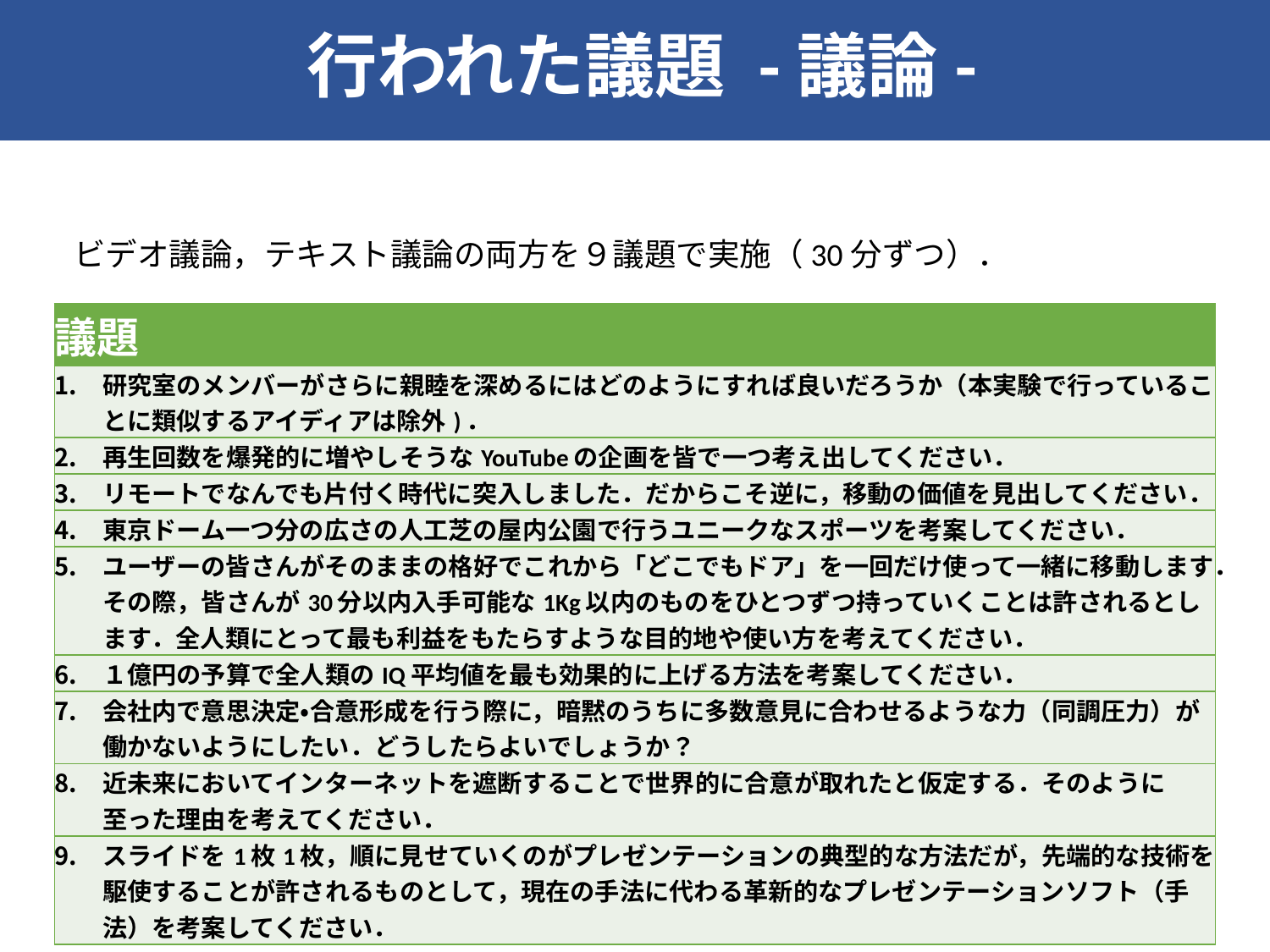

行われた議題 -議論-
ビデオ議論，テキスト議論の両方を９議題で実施（30分ずつ）．
| 議題 |
| --- |
| 研究室のメンバーがさらに親睦を深めるにはどのようにすれば良いだろうか（本実験で行っていることに類似するアイディアは除外)． |
| 再生回数を爆発的に増やしそうなYouTubeの企画を皆で一つ考え出してください． |
| リモートでなんでも片付く時代に突入しました．だからこそ逆に，移動の価値を見出してください． |
| 東京ドーム一つ分の広さの人工芝の屋内公園で行うユニークなスポーツを考案してください． |
| ユーザーの皆さんがそのままの格好でこれから「どこでもドア」を一回だけ使って一緒に移動します．その際，皆さんが30分以内入手可能な1Kg以内のものをひとつずつ持っていくことは許されるとします．全人類にとって最も利益をもたらすような目的地や使い方を考えてください． |
| １億円の予算で全人類のIQ平均値を最も効果的に上げる方法を考案してください． |
| 会社内で意思決定・合意形成を行う際に，暗黙のうちに多数意見に合わせるような力（同調圧力）が働かないようにしたい．どうしたらよいでしょうか？ |
| 近未来においてインターネットを遮断することで世界的に合意が取れたと仮定する．そのように至った理由を考えてください． |
| スライドを1枚1枚，順に見せていくのがプレゼンテーションの典型的な方法だが，先端的な技術を駆使することが許されるものとして，現在の手法に代わる革新的なプレゼンテーションソフト（手法）を考案してください． |